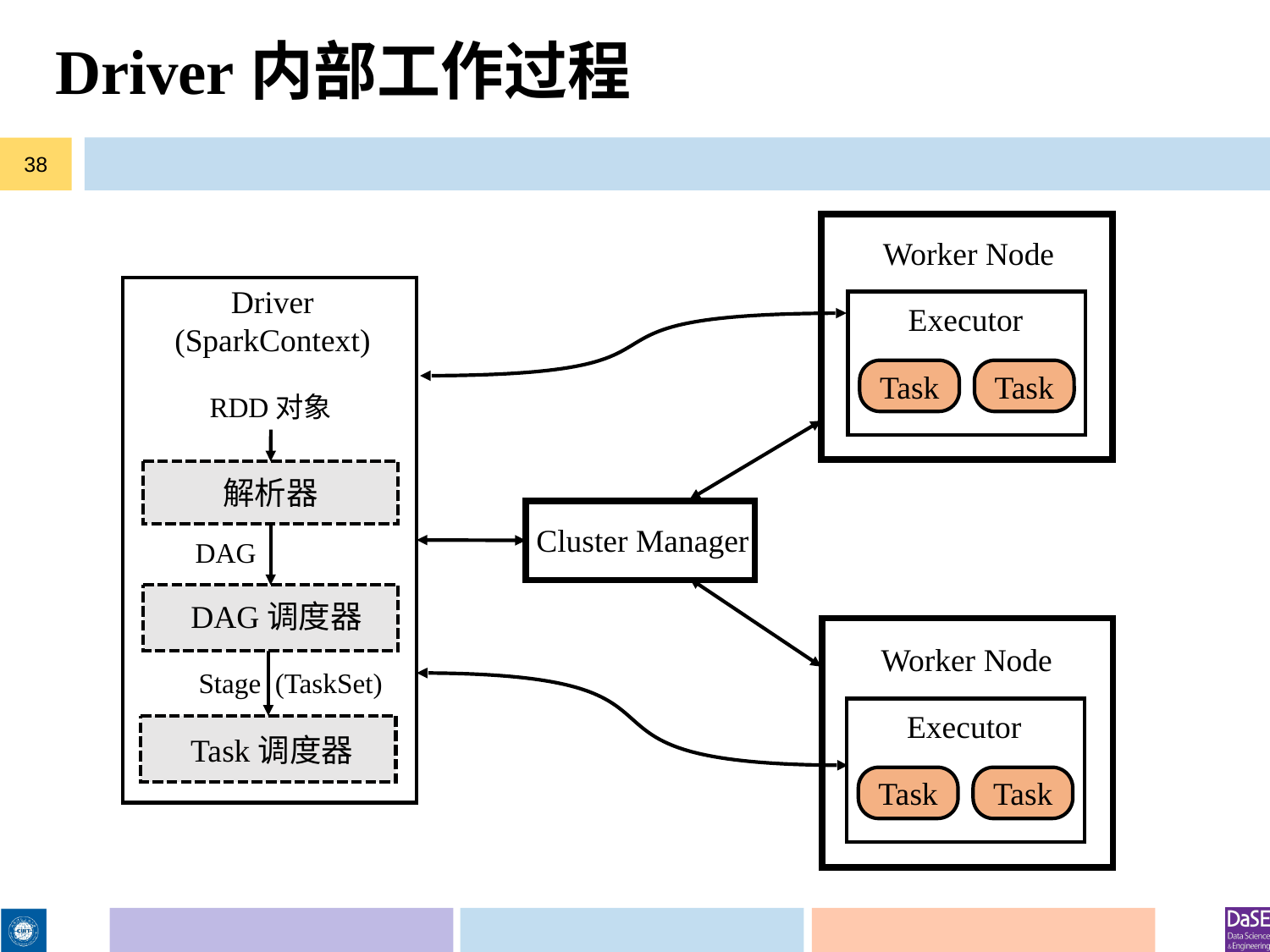

# Driver内部工作过程
38

Worker Node
Driver (SparkContext)

Executor
Task
Task
RDD对象

解析器

Cluster Manager
DAG

DAG调度器

Worker Node
Stage  (TaskSet)

Executor

Task调度器
Task
Task